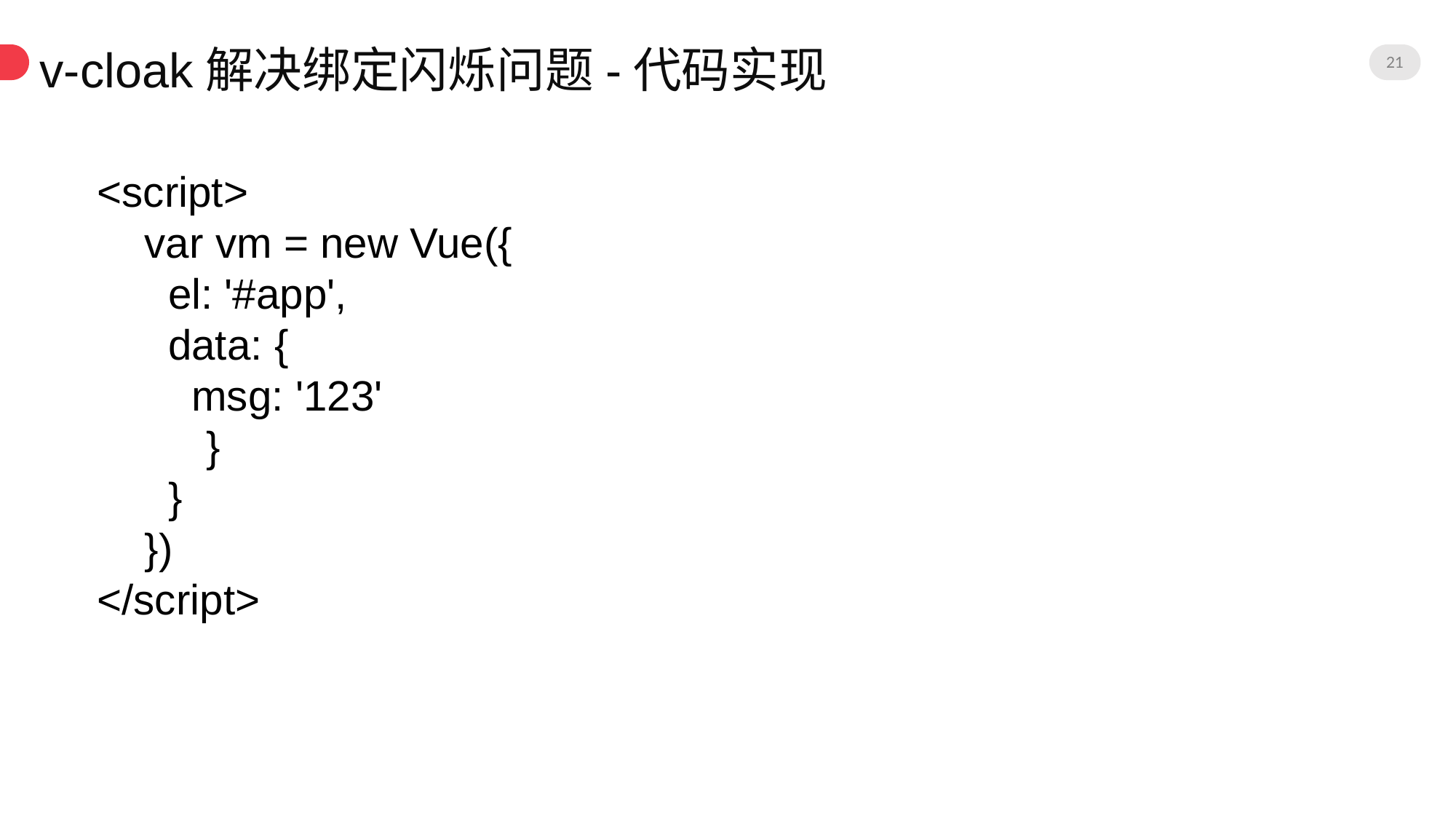

21
v-cloak解决绑定闪烁问题-代码实现

<script>
    var vm = new Vue({
      el: '#app',
      data: {
        msg: '123'
	}
      }
    })
</script>